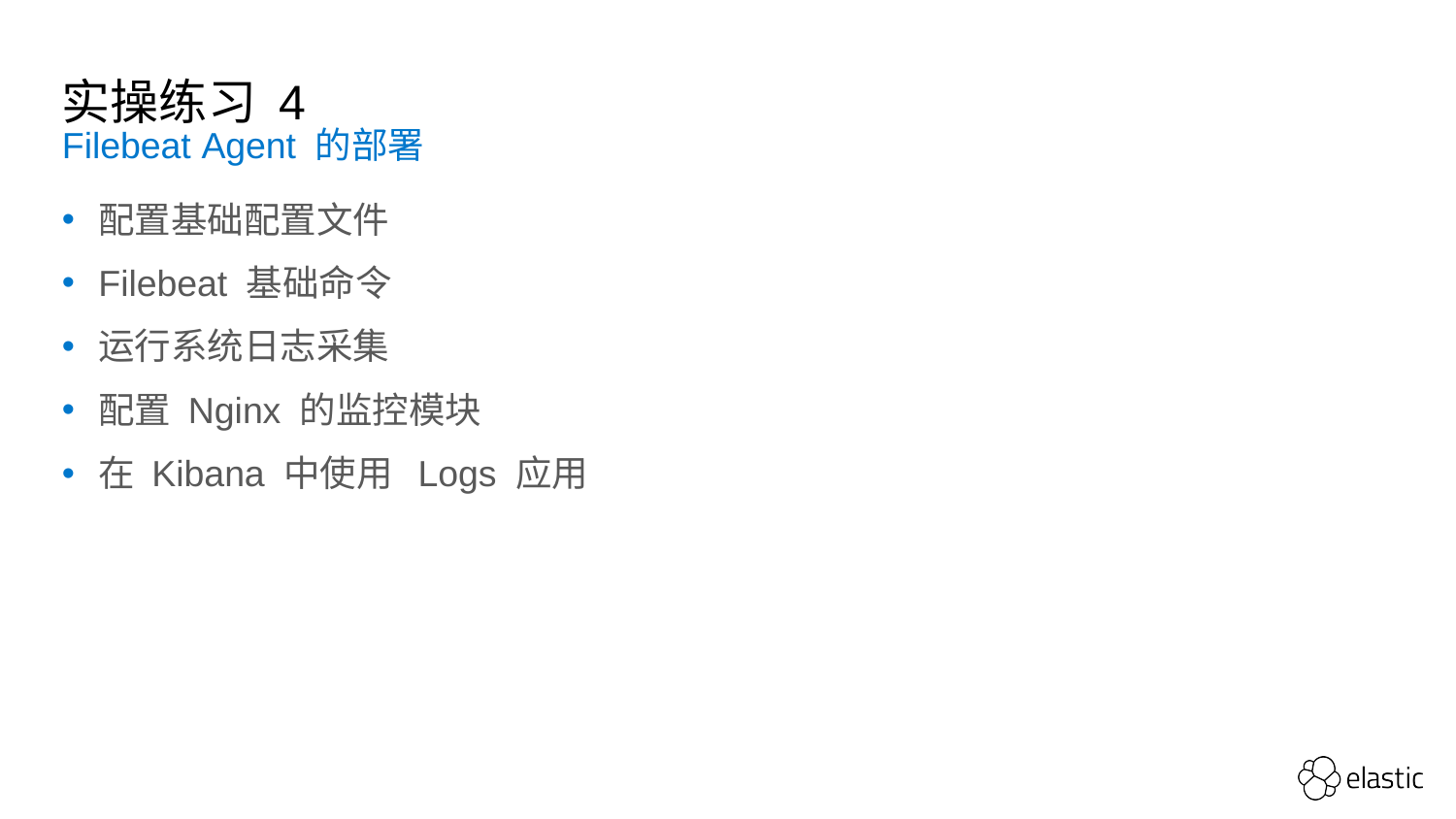

# 实操练习 4
Filebeat Agent 的部署
配置基础配置文件
Filebeat 基础命令
运行系统日志采集
配置 Nginx 的监控模块
在 Kibana 中使用  Logs 应用